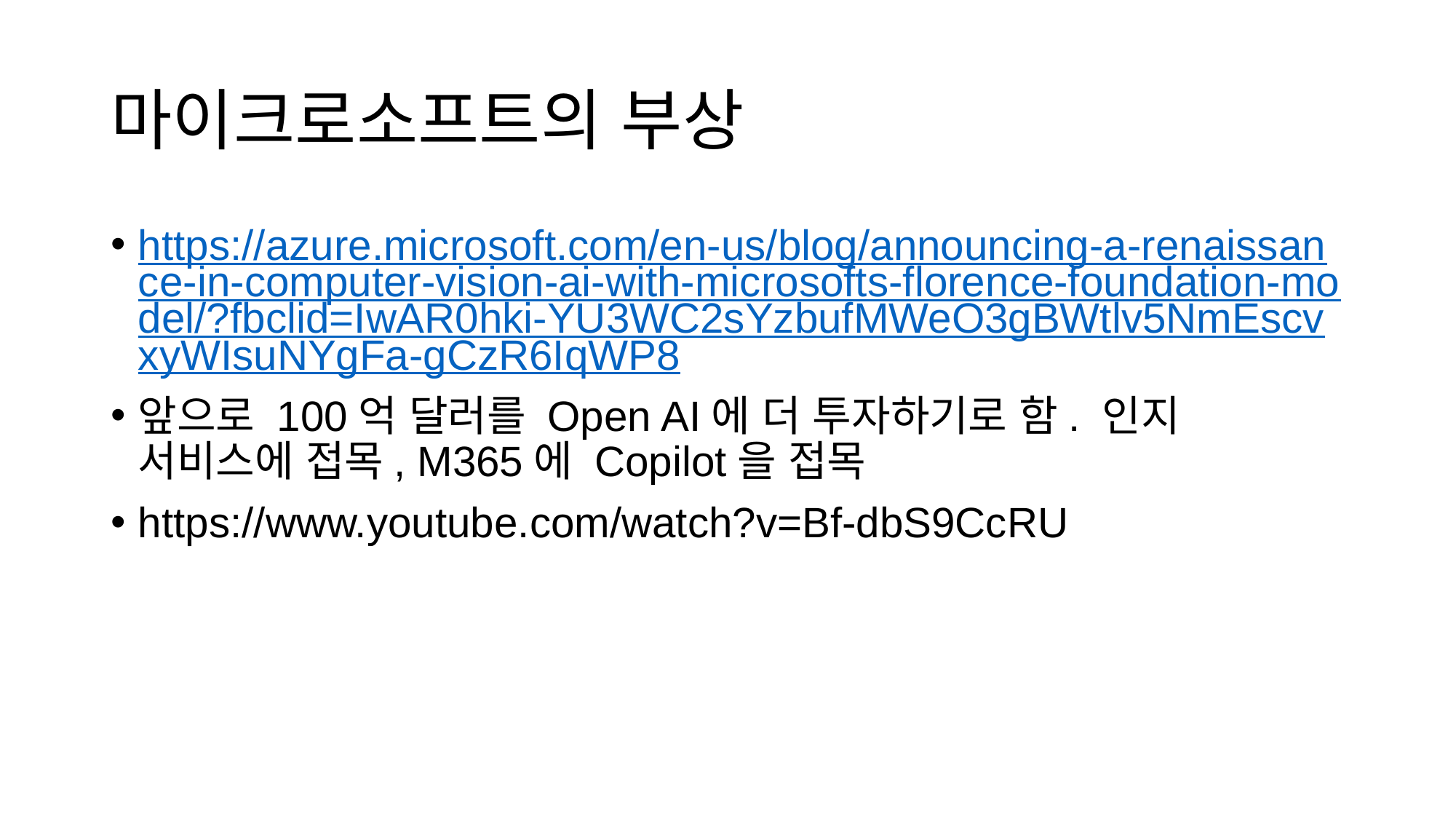

# 마이크로소프트의 부상
https://azure.microsoft.com/en-us/blog/announcing-a-renaissance-in-computer-vision-ai-with-microsofts-florence-foundation-model/?fbclid=IwAR0hki-YU3WC2sYzbufMWeO3gBWtlv5NmEscvxyWIsuNYgFa-gCzR6IqWP8
앞으로 100억 달러를 Open AI에 더 투자하기로 함. 인지 서비스에 접목, M365에 Copilot을 접목
https://www.youtube.com/watch?v=Bf-dbS9CcRU